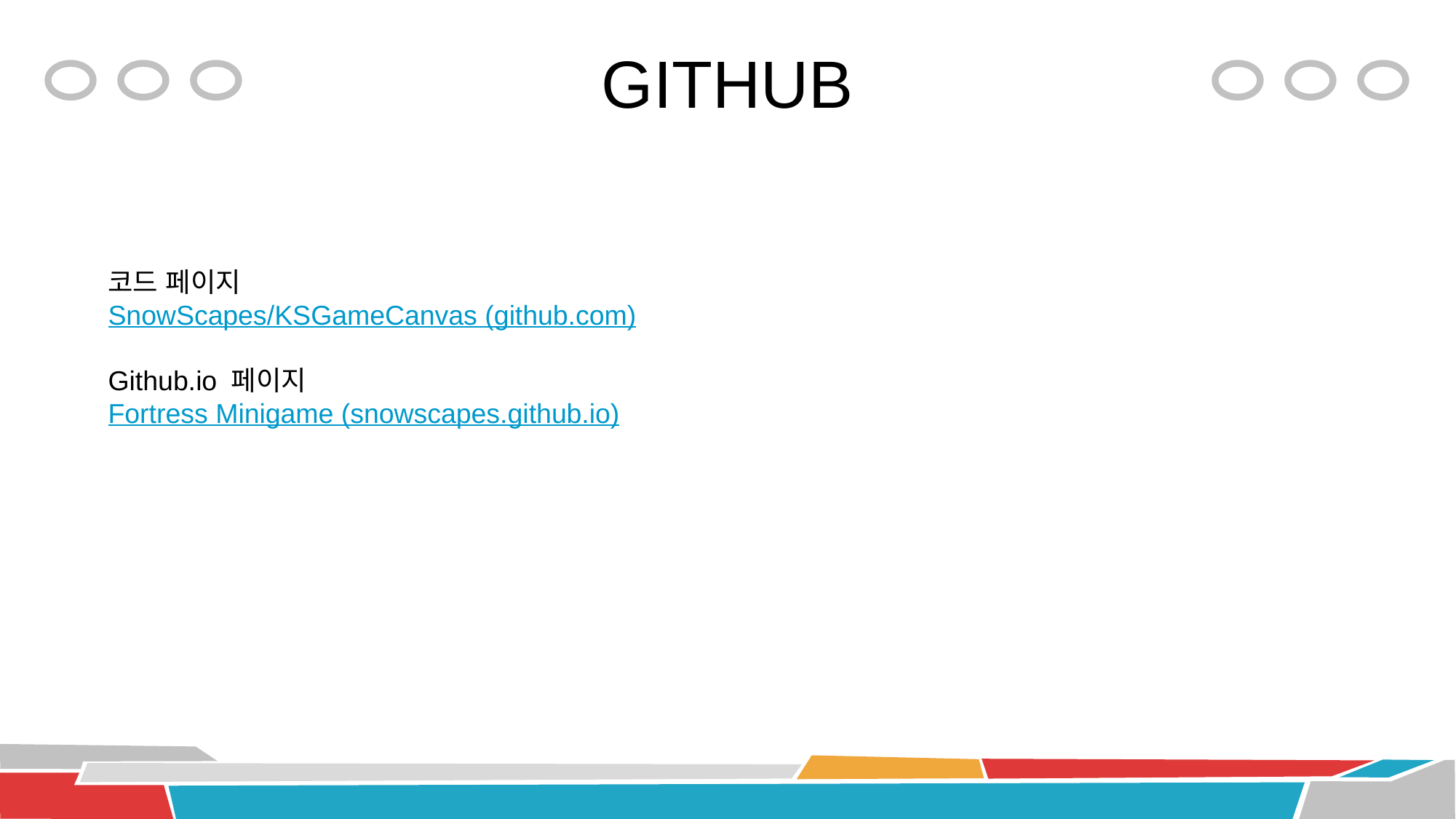

# GITHUB
코드 페이지
SnowScapes/KSGameCanvas (github.com)

Github.io 페이지
Fortress Minigame (snowscapes.github.io)